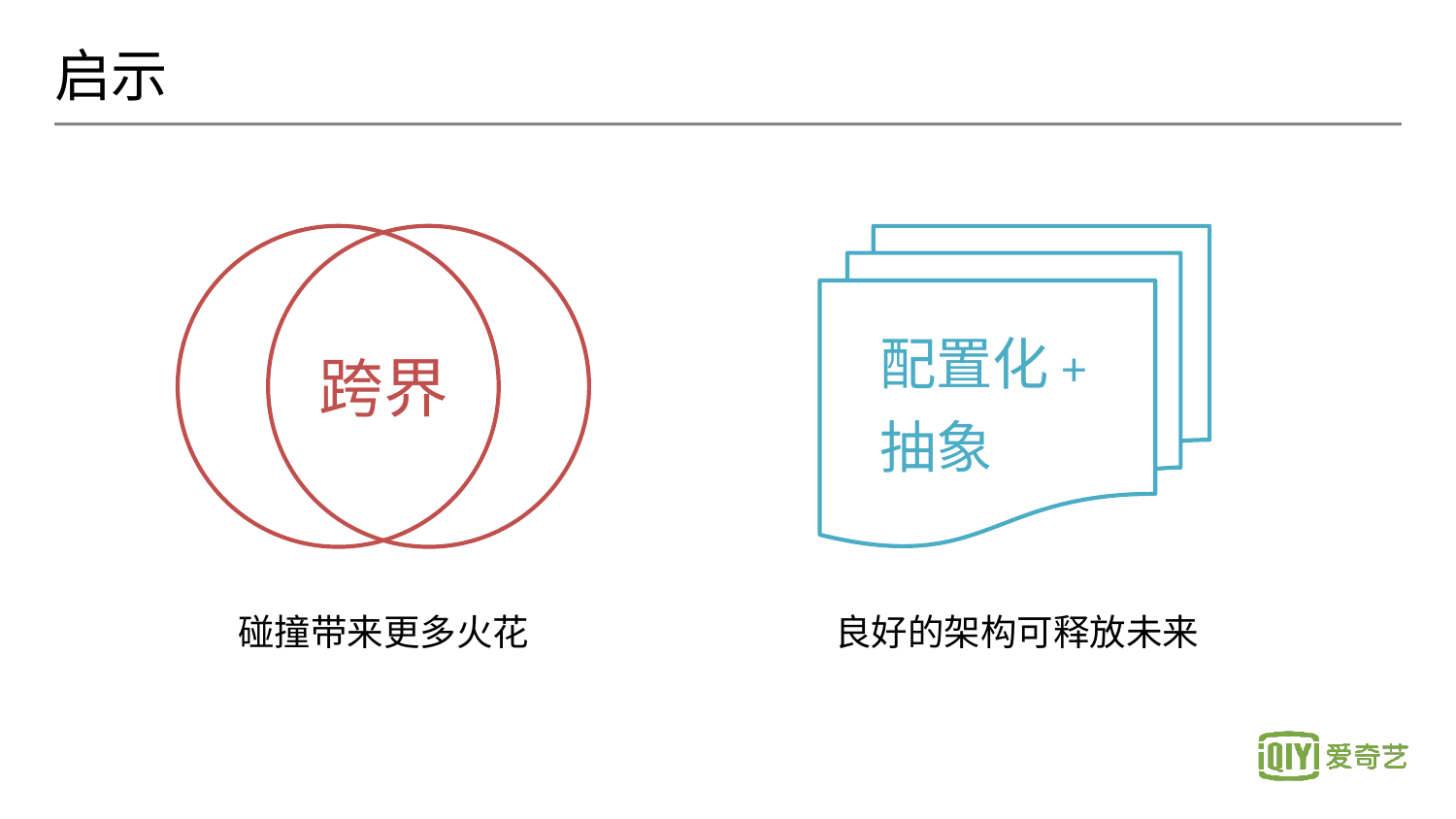

# 启示

跨界

配置化
+
抽象
碰撞带来更多火花
良好的架构可释放未来